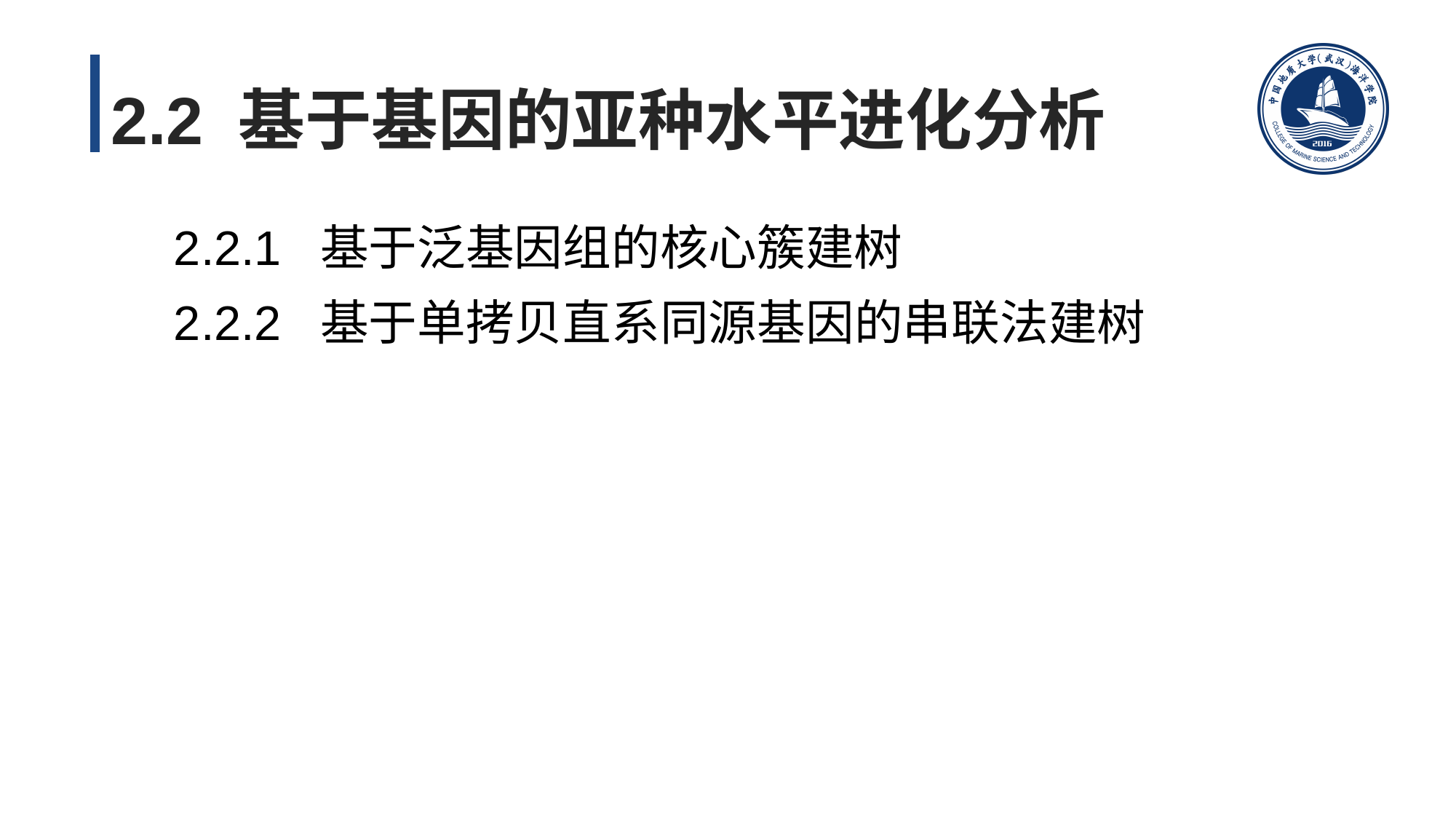

# 2.2 基于基因的亚种水平进化分析
2.2.1  基于泛基因组的核心簇建树
2.2.2  基于单拷贝直系同源基因的串联法建树